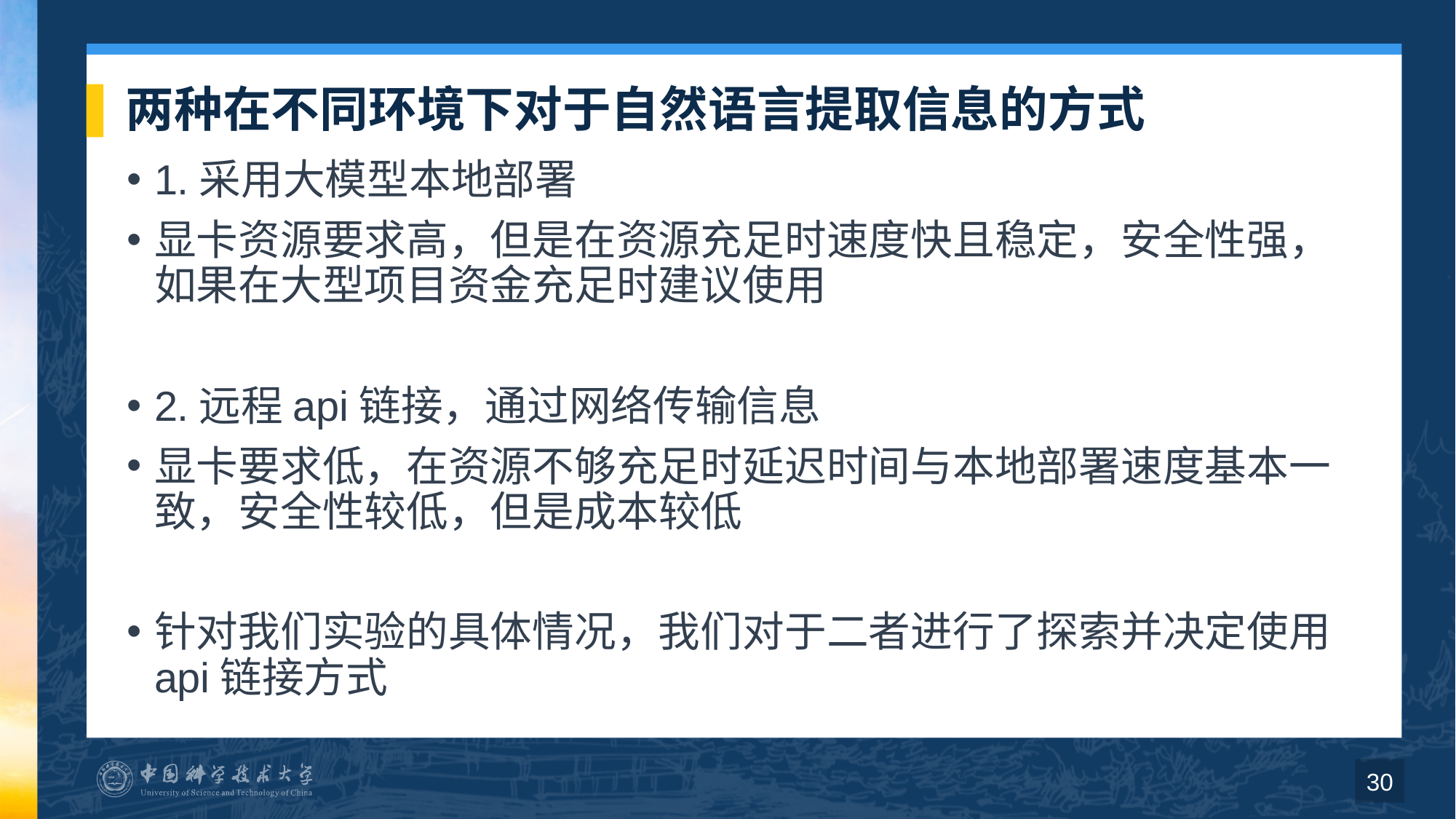

# 两种在不同环境下对于自然语言提取信息的方式
1.采用大模型本地部署
显卡资源要求高，但是在资源充足时速度快且稳定，安全性强，如果在大型项目资金充足时建议使用

2.远程api链接，通过网络传输信息
显卡要求低，在资源不够充足时延迟时间与本地部署速度基本一致，安全性较低，但是成本较低

针对我们实验的具体情况，我们对于二者进行了探索并决定使用api链接方式
30